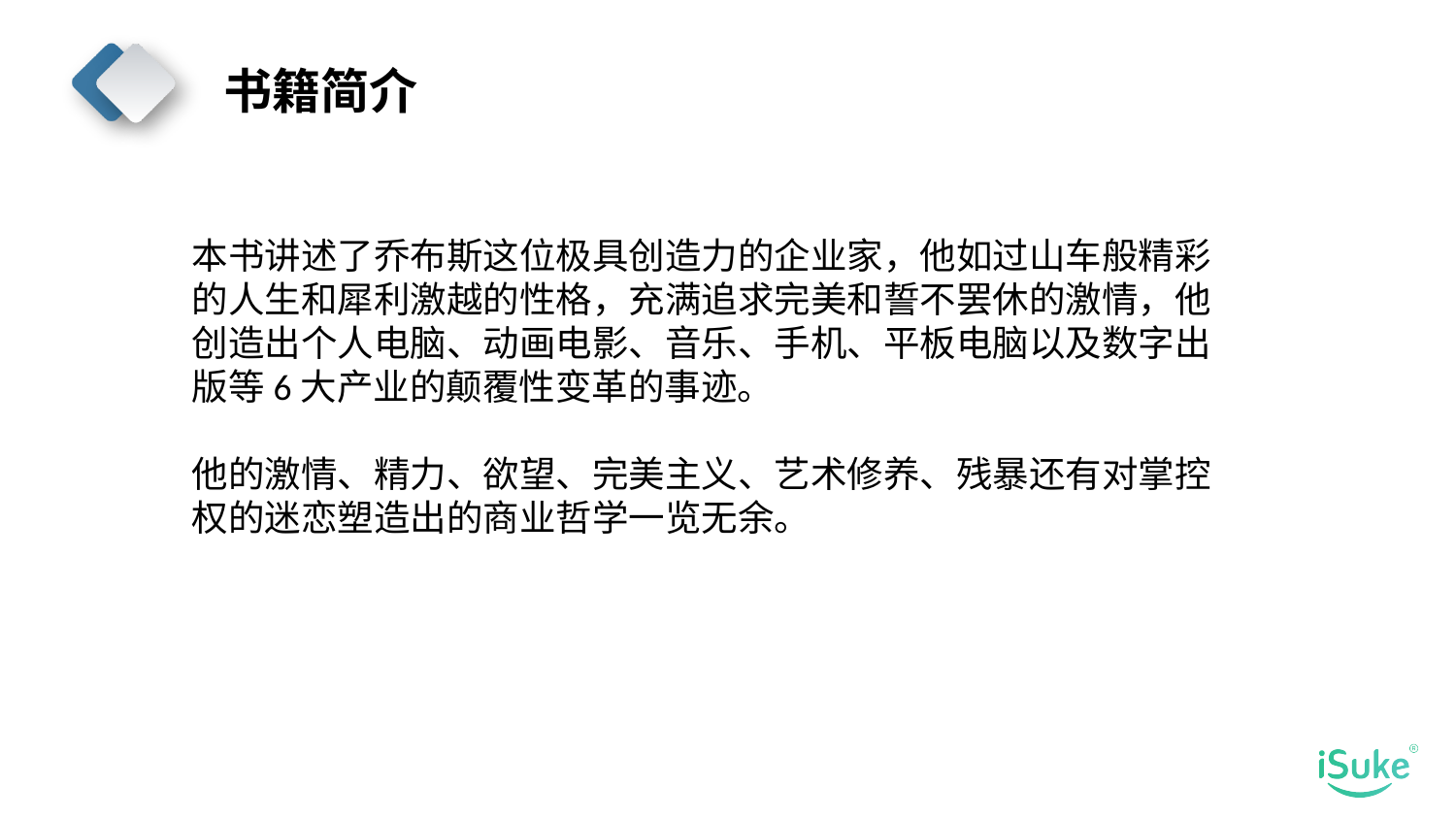

书籍简介
本书讲述了乔布斯这位极具创造力的企业家，他如过山车般精彩的人生和犀利激越的性格，充满追求完美和誓不罢休的激情，他创造出个人电脑、动画电影、音乐、手机、平板电脑以及数字出版等6大产业的颠覆性变革的事迹。

他的激情、精力、欲望、完美主义、艺术修养、残暴还有对掌控权的迷恋塑造出的商业哲学一览无余。
延迟符